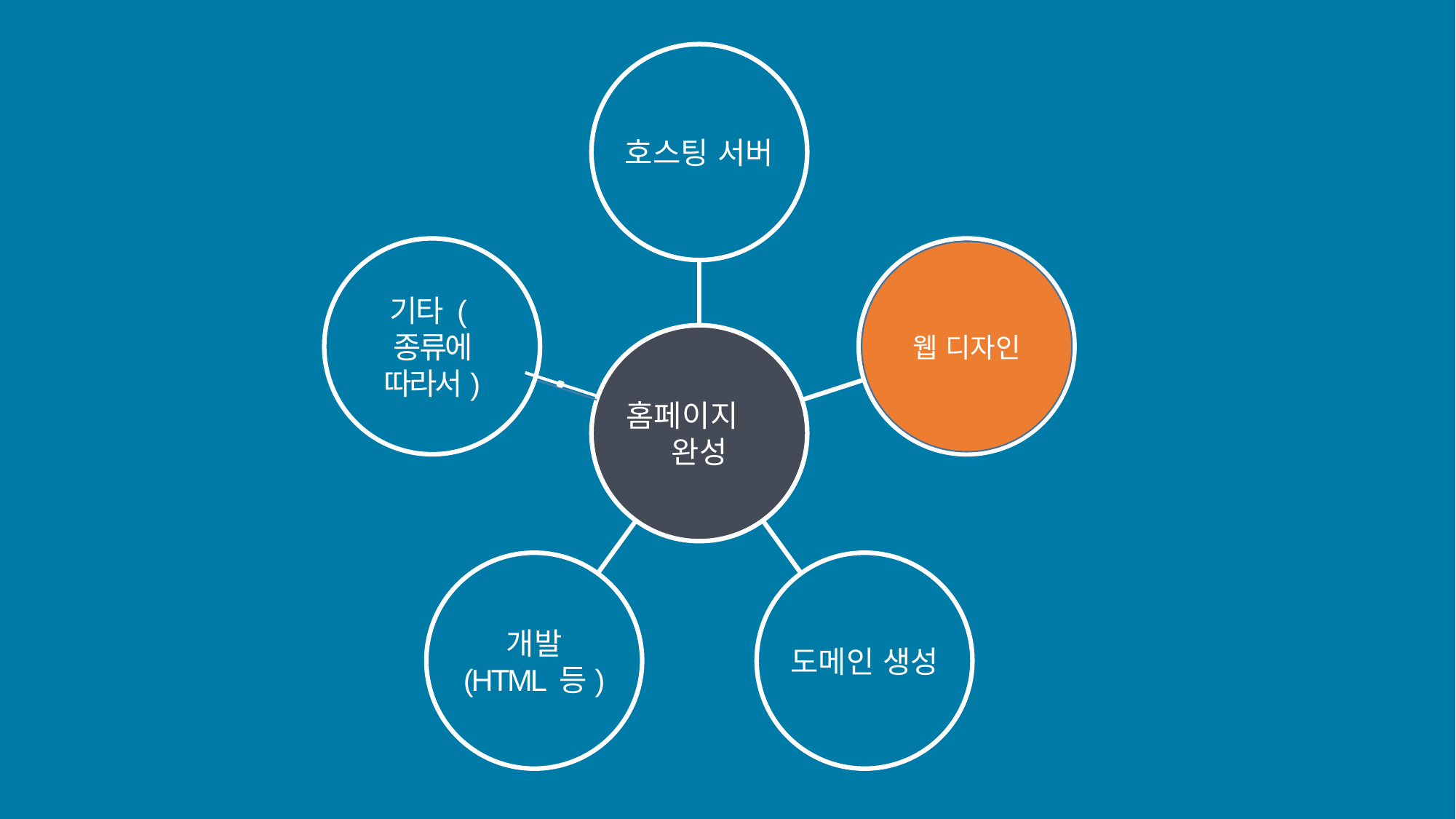

홈페이지     완성

호스팅 서버

웹디자인

도메인 생성

개발 (HTML 등)

기타 (종류에 따라서)
웹 디자인